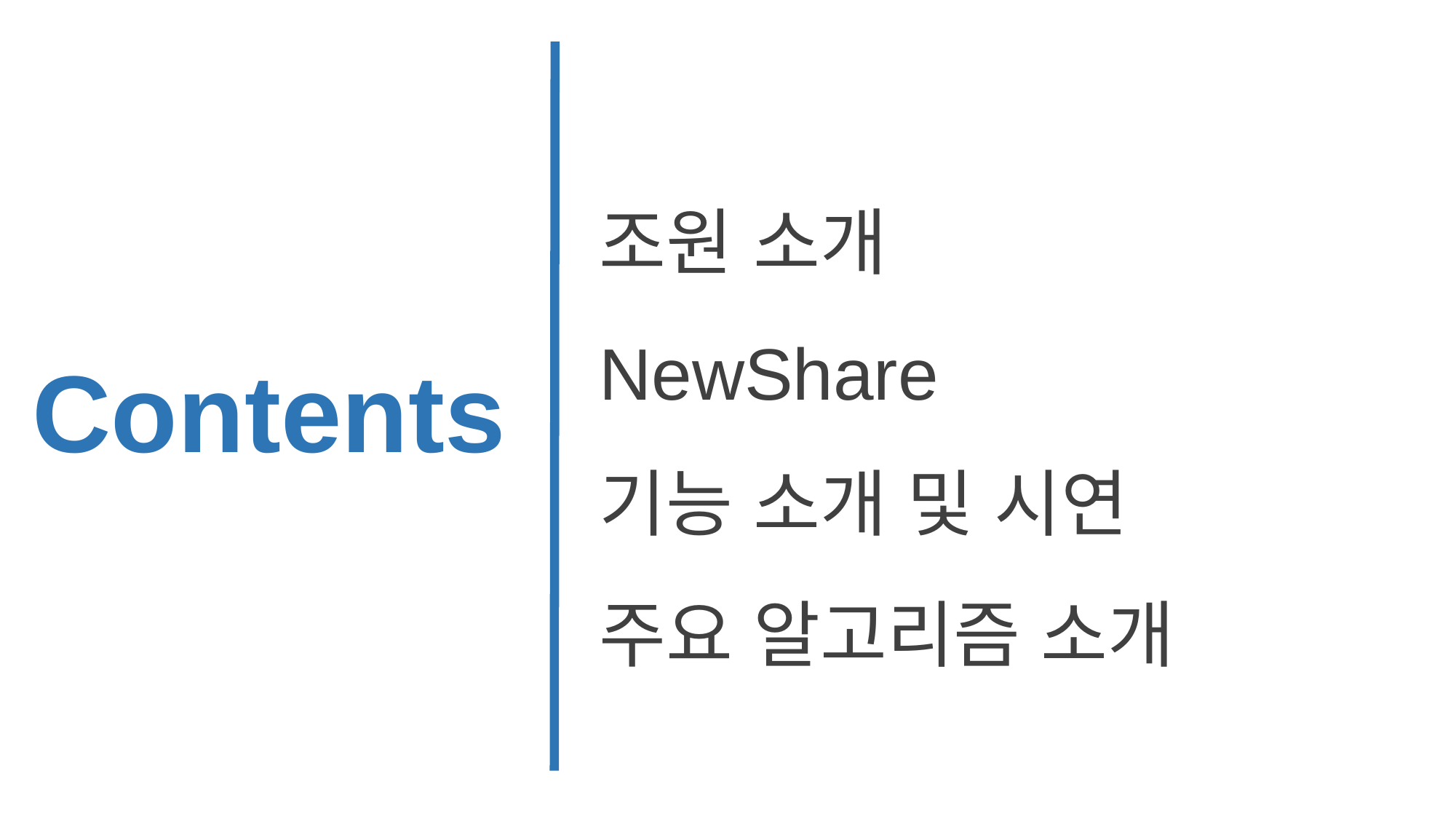

조원 소개
NewShare
기능 소개 및 시연
주요 알고리즘 소개
Contents